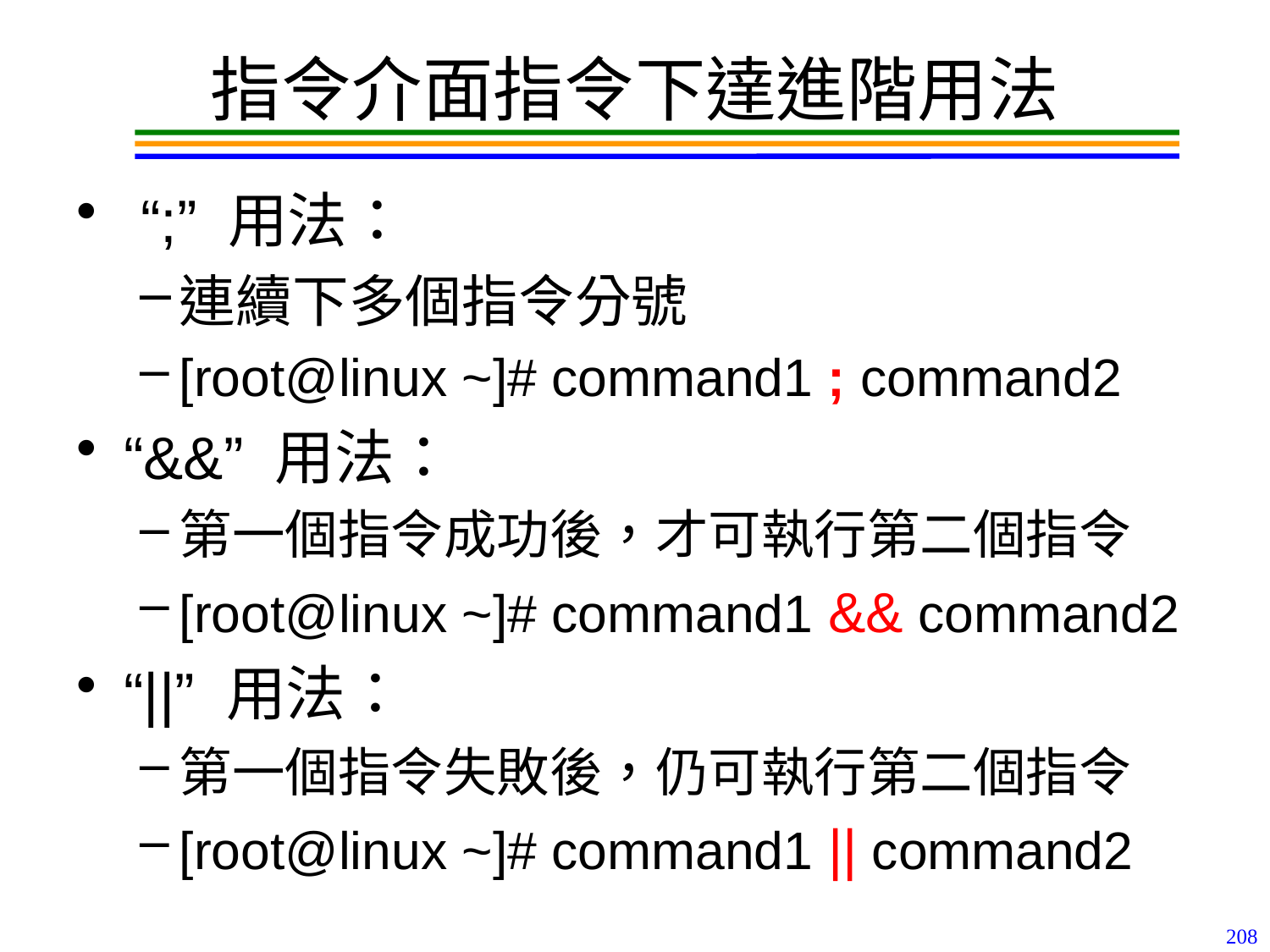

# 指令介面指令下達進階用法
 “;” 用法：
連續下多個指令分號
[root@linux ~]# command1 ; command2
“&&” 用法：
第一個指令成功後，才可執行第二個指令
[root@linux ~]# command1 && command2
“||” 用法：
第一個指令失敗後，仍可執行第二個指令
[root@linux ~]# command1 || command2
208